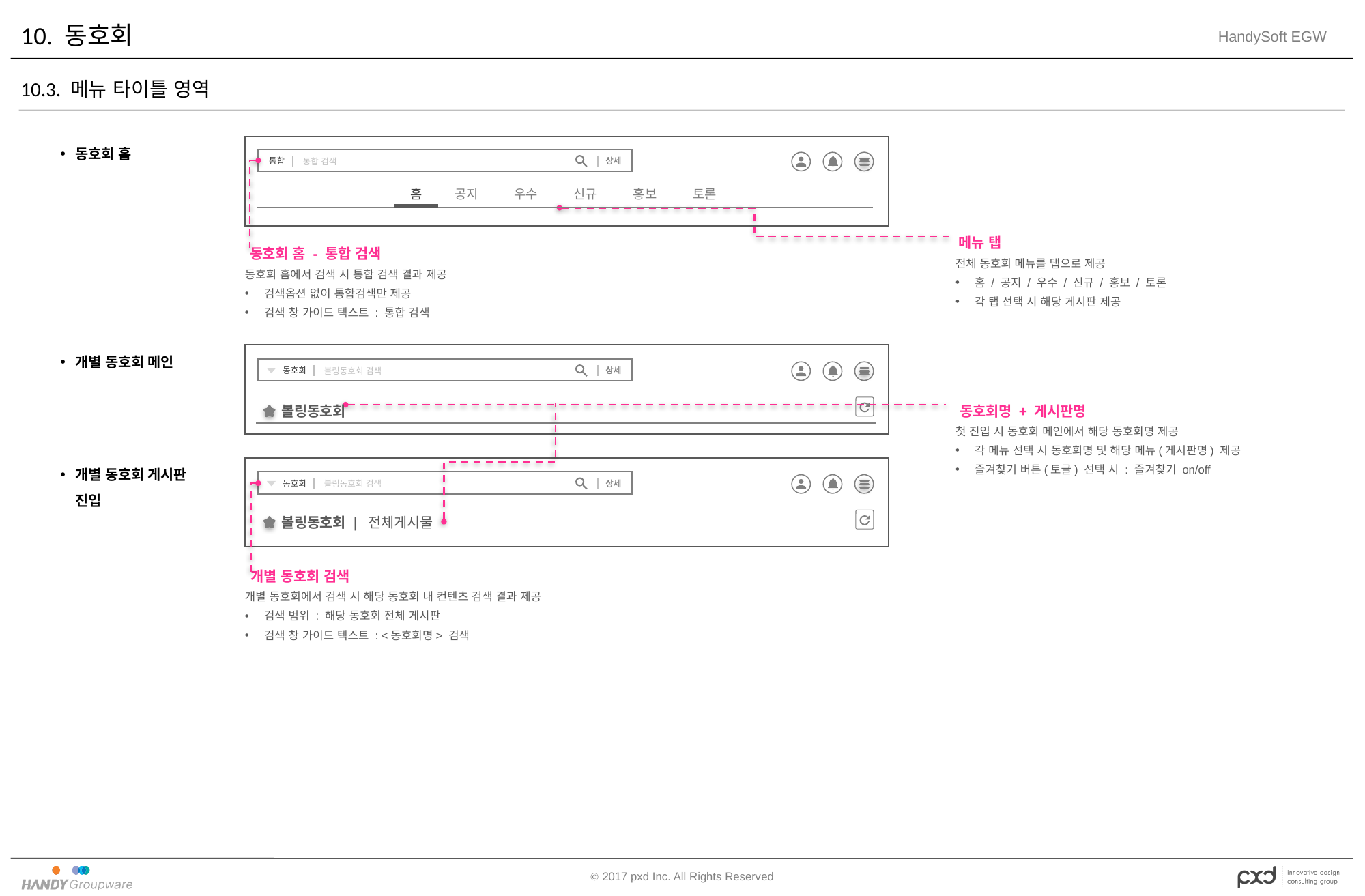

# 10. 동호회
10.3. 메뉴 타이틀 영역

동호회 홈

통합
통합 검색
상세
홈
공지
우수
신규
홍보
토론
메뉴 탭
동호회 홈 - 통합 검색
전체 동호회 메뉴를 탭으로 제공
홈 / 공지 / 우수 / 신규 / 홍보 / 토론
각 탭 선택 시 해당 게시판 제공
동호회 홈에서 검색 시 통합 검색 결과 제공
검색옵션 없이 통합검색만 제공
검색 창 가이드 텍스트 : 통합 검색

개별 동호회 메인

동호회
상세
볼링동호회 검색

동호회명 + 게시판명

볼링동호회

첫 진입 시 동호회 메인에서 해당 동호회명 제공
각 메뉴 선택 시 동호회명 및 해당 메뉴(게시판명) 제공
즐겨찾기 버튼(토글) 선택 시 : 즐겨찾기 on/off
개별 동호회 게시판 진입

동호회
상세
볼링동호회 검색

볼링동호회 |  전체게시물

개별 동호회 검색
개별 동호회에서 검색 시 해당 동호회 내 컨텐츠 검색 결과 제공
검색 범위 : 해당 동호회 전체 게시판
검색 창 가이드 텍스트 : <동호회명> 검색